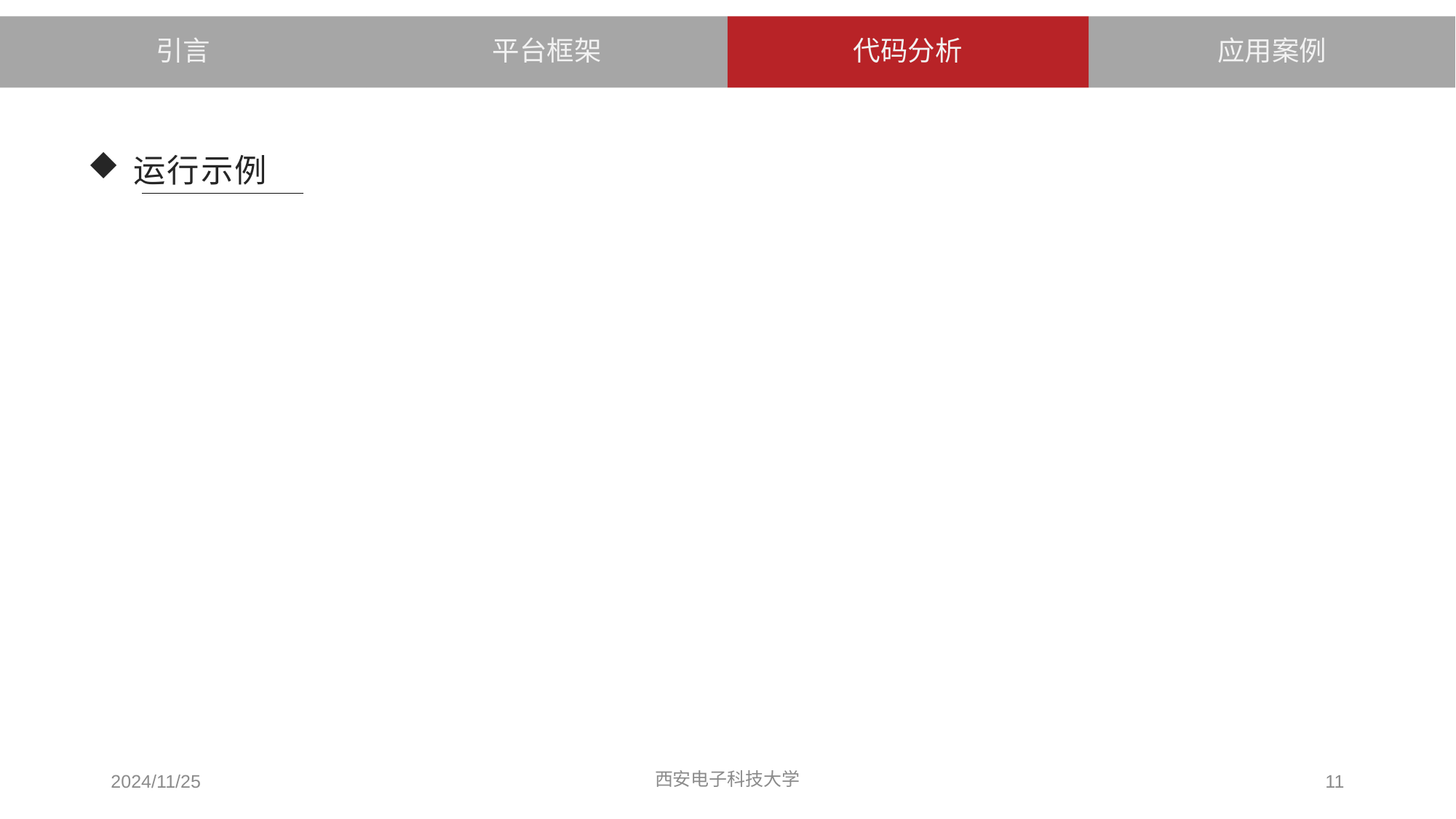

平台框架
代码分析
应用案例
引言
# 运行示例
2024/11/25
西安电子科技大学
11